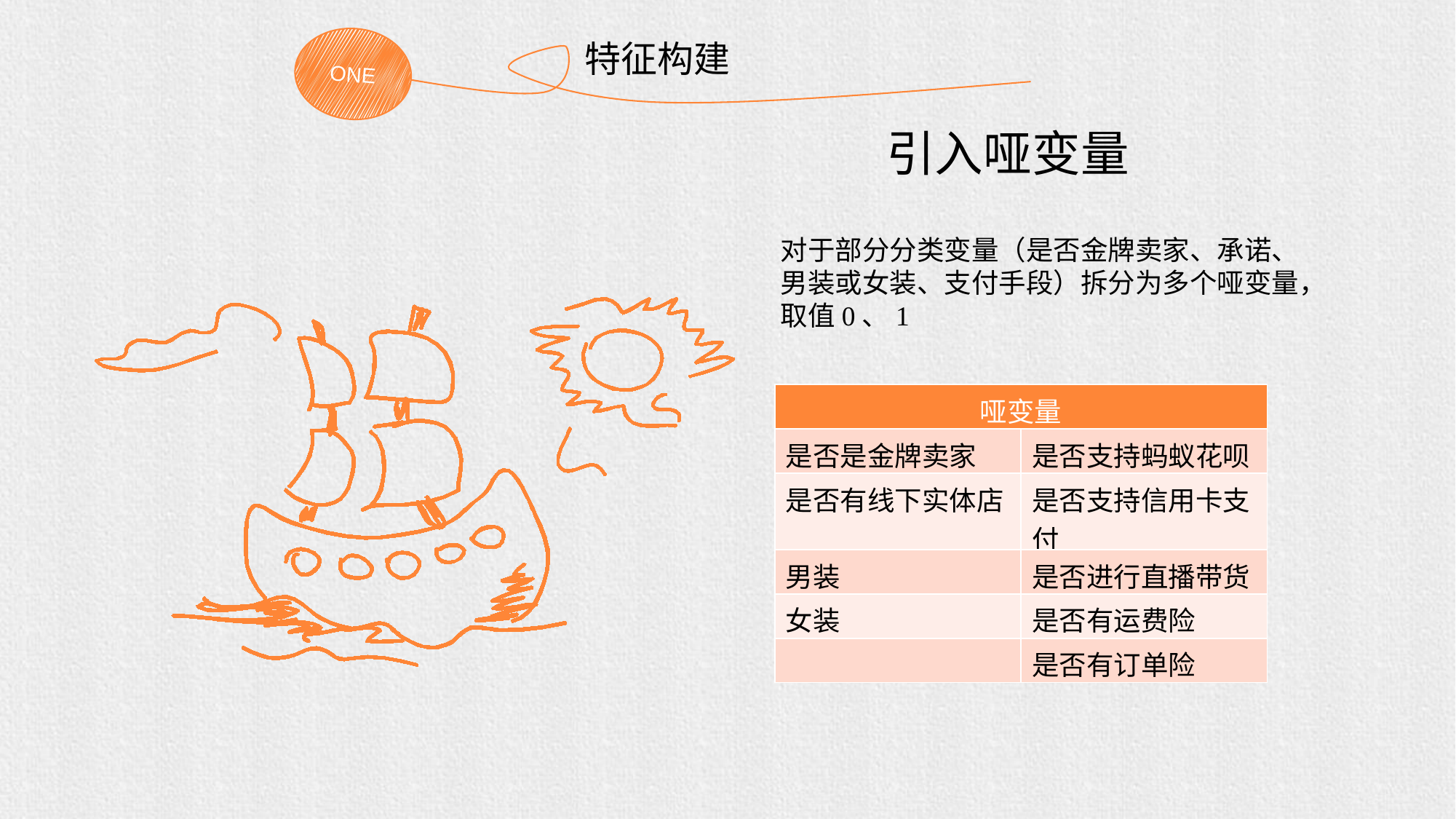

ONE

特征构建
引入哑变量
对于部分分类变量（是否金牌卖家、承诺、男装或女装、支付手段）拆分为多个哑变量，取值0、1

| 哑变量 |  |
| --- | --- |
| 是否是金牌卖家 | 是否支持蚂蚁花呗 |
| 是否有线下实体店 | 是否支持信用卡支付 |
| 男装 | 是否进行直播带货 |
| 女装 | 是否有运费险 |
|  | 是否有订单险 |